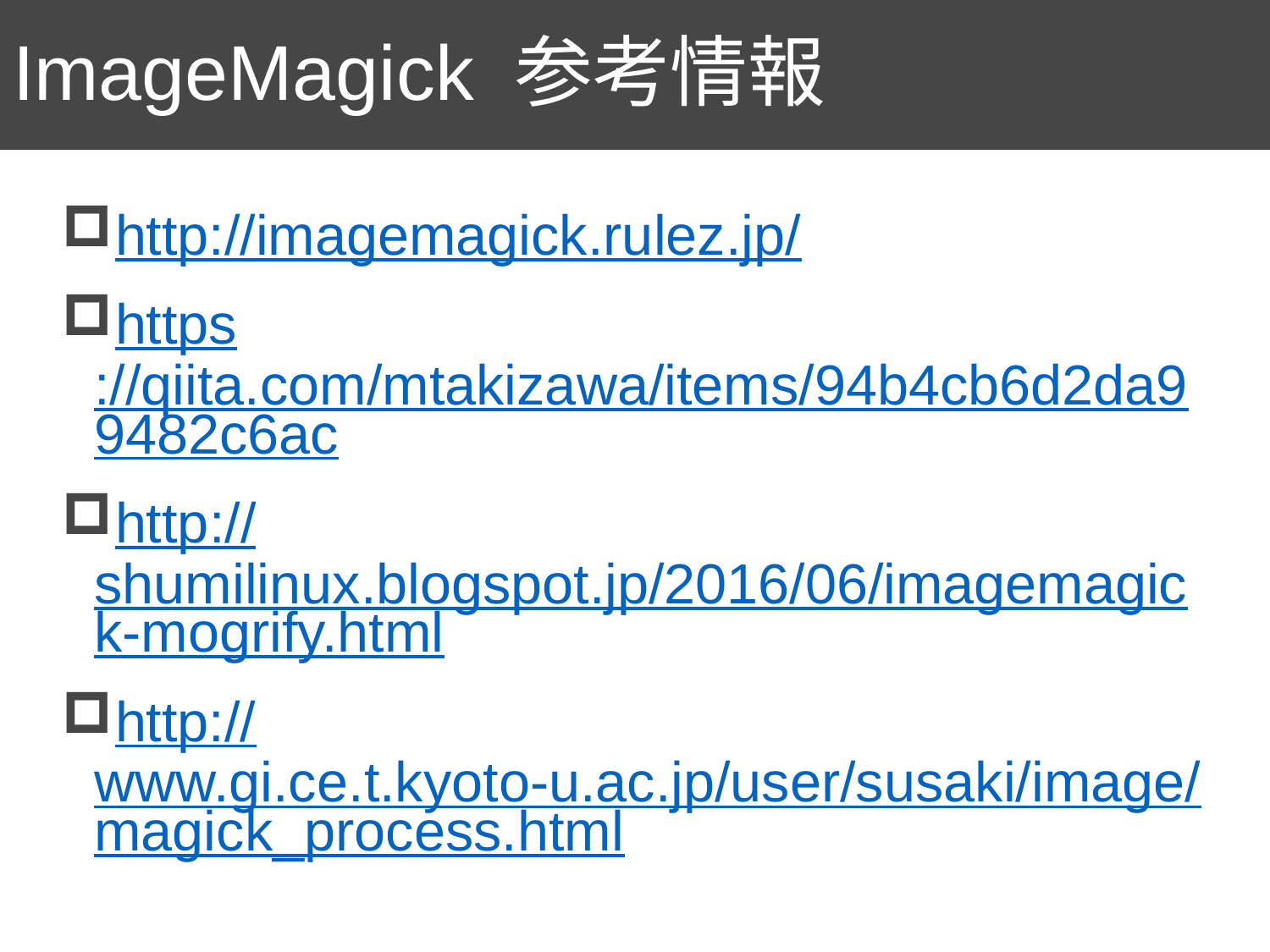

# ImageMagick 参考情報
56
http://imagemagick.rulez.jp/
https://qiita.com/mtakizawa/items/94b4cb6d2da99482c6ac
http://shumilinux.blogspot.jp/2016/06/imagemagick-mogrify.html
http://www.gi.ce.t.kyoto-u.ac.jp/user/susaki/image/magick_process.html